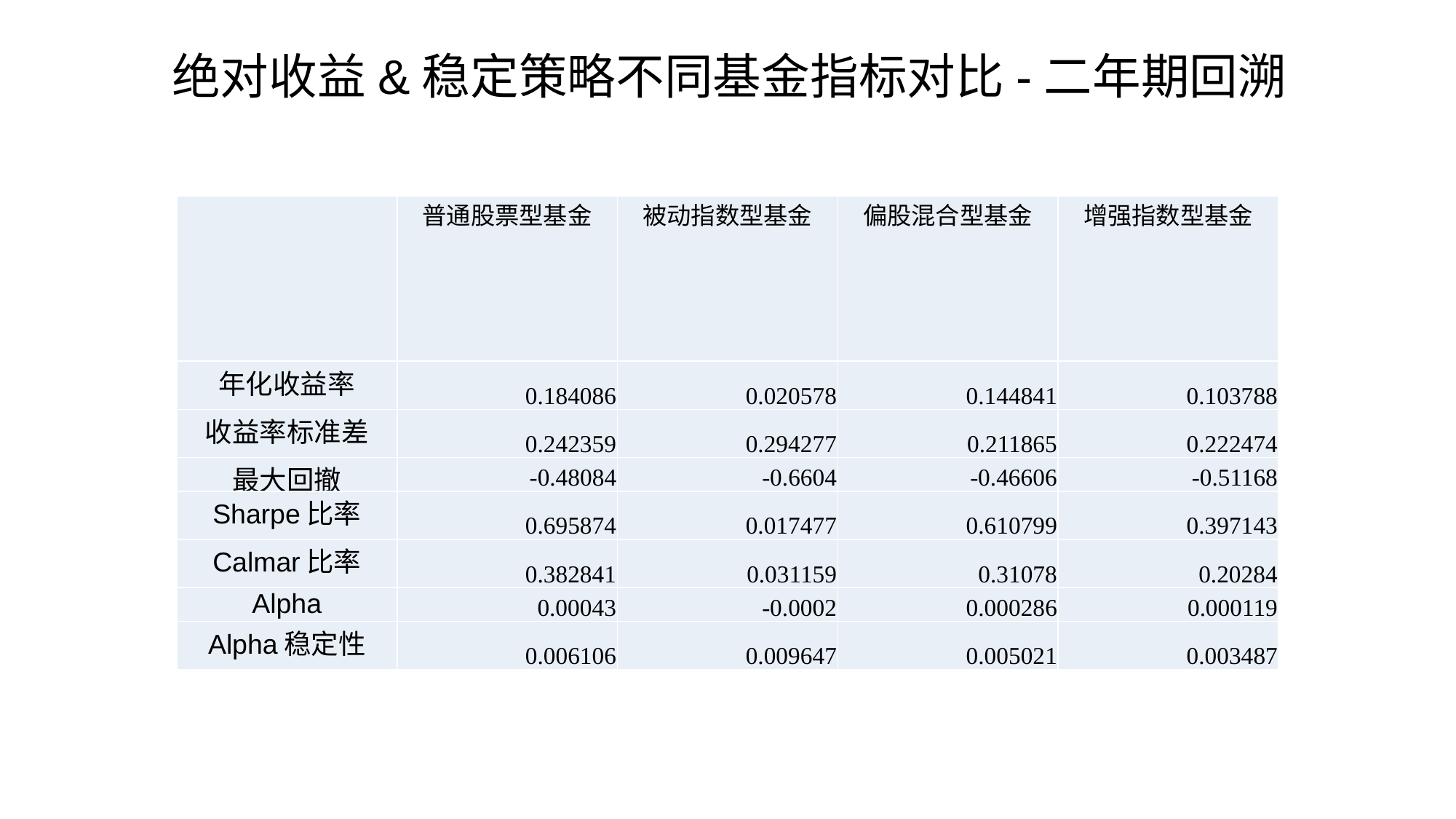

# 绝对收益&稳定策略不同基金指标对比-二年期回溯
|  | 普通股票型基金 | 被动指数型基金 | 偏股混合型基金 | 增强指数型基金 |
| --- | --- | --- | --- | --- |
| 年化收益率 | 0.184086 | 0.020578 | 0.144841 | 0.103788 |
| 收益率标准差 | 0.242359 | 0.294277 | 0.211865 | 0.222474 |
| 最大回撤 | -0.48084 | -0.6604 | -0.46606 | -0.51168 |
| Sharpe比率 | 0.695874 | 0.017477 | 0.610799 | 0.397143 |
| Calmar比率 | 0.382841 | 0.031159 | 0.31078 | 0.20284 |
| Alpha | 0.00043 | -0.0002 | 0.000286 | 0.000119 |
| Alpha稳定性 | 0.006106 | 0.009647 | 0.005021 | 0.003487 |